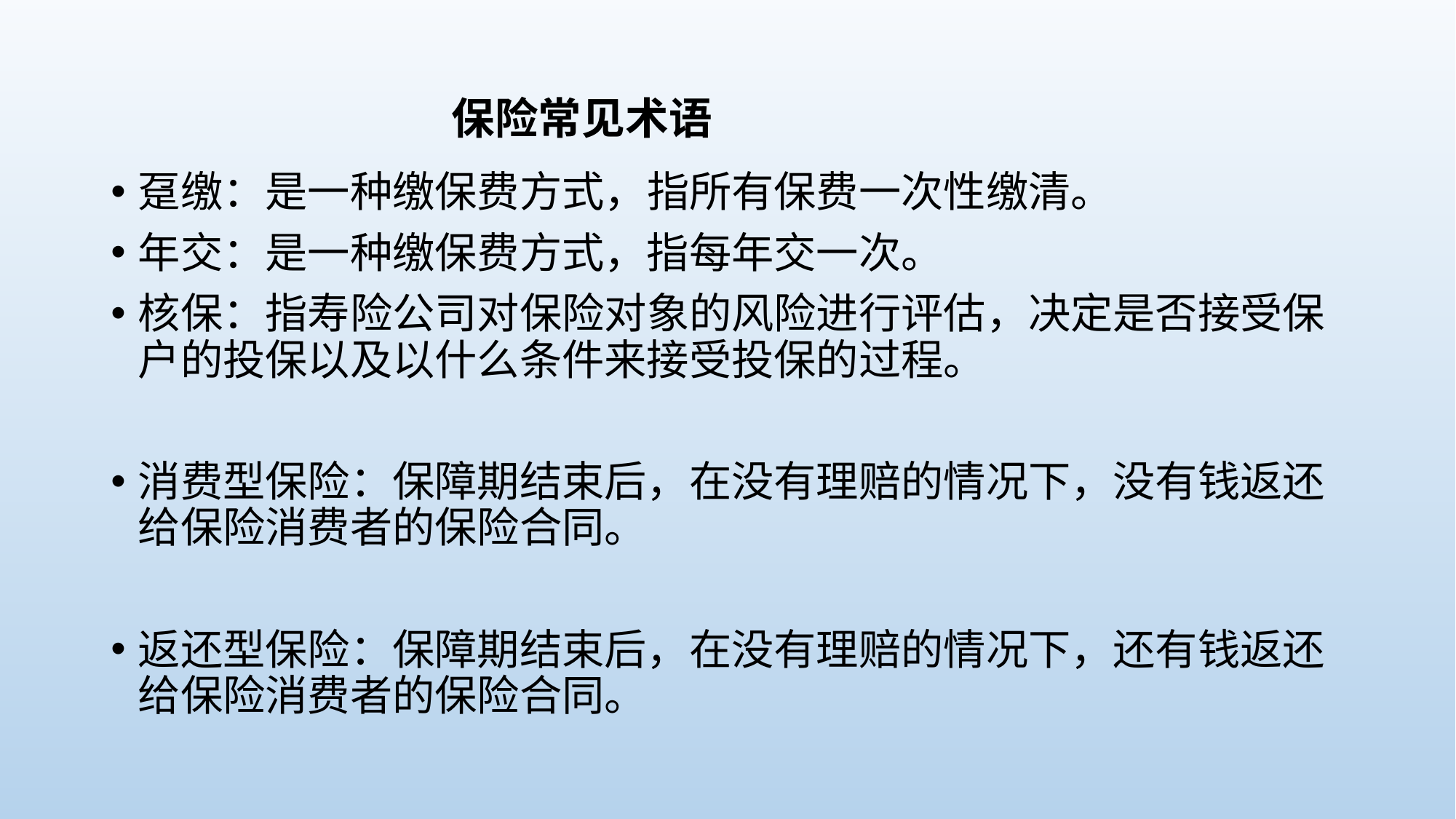

# 保险常见术语
趸缴：是一种缴保费方式，指所有保费一次性缴清。
年交：是一种缴保费方式，指每年交一次。
核保：指寿险公司对保险对象的风险进行评估，决定是否接受保户的投保以及以什么条件来接受投保的过程。

消费型保险：保障期结束后，在没有理赔的情况下，没有钱返还给保险消费者的保险合同。

返还型保险：保障期结束后，在没有理赔的情况下，还有钱返还给保险消费者的保险合同。